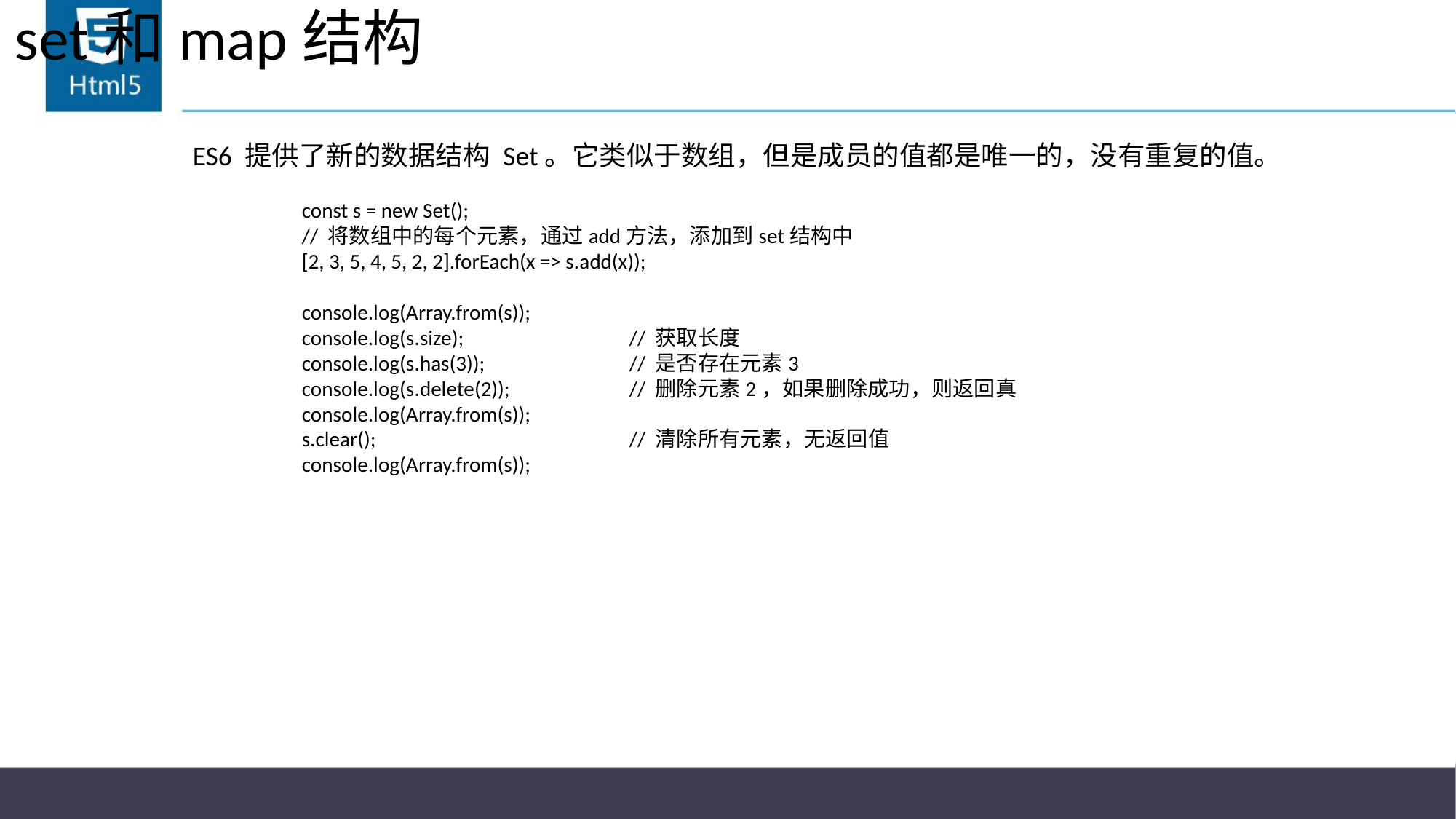

# set和map结构
ES6 提供了新的数据结构 Set。它类似于数组，但是成员的值都是唯一的，没有重复的值。

	const s = new Set();
	// 将数组中的每个元素，通过add方法，添加到set结构中
	[2, 3, 5, 4, 5, 2, 2].forEach(x => s.add(x));

	console.log(Array.from(s));
	console.log(s.size);		// 获取长度
	console.log(s.has(3));		// 是否存在元素3
	console.log(s.delete(2));		// 删除元素2，如果删除成功，则返回真
	console.log(Array.from(s));
	s.clear();			// 清除所有元素，无返回值
	console.log(Array.from(s));